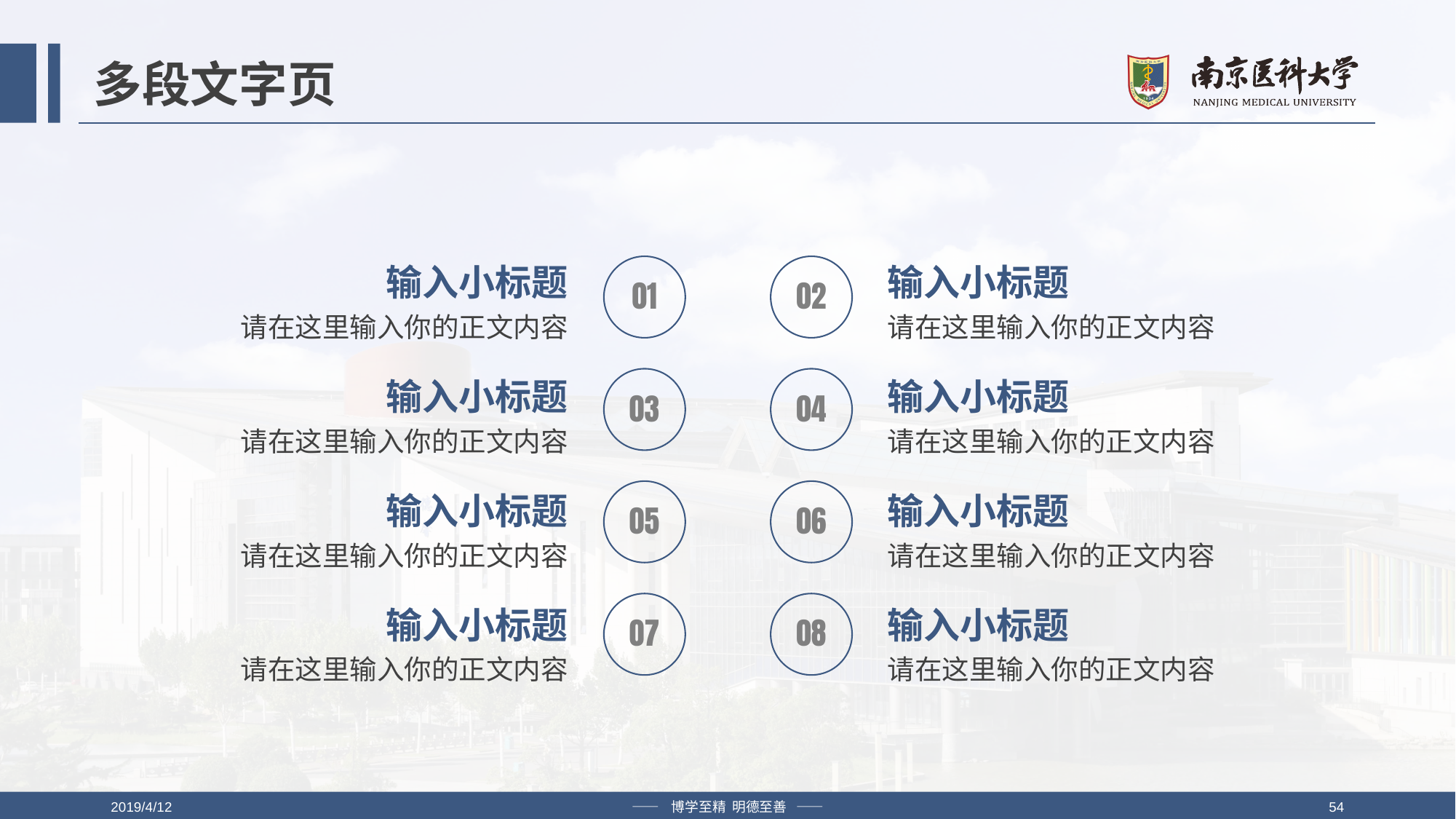

# 多段文字页
输入小标题
输入小标题
01
02
请在这里输入你的正文内容
请在这里输入你的正文内容
输入小标题
输入小标题
03
04
请在这里输入你的正文内容
请在这里输入你的正文内容
输入小标题
输入小标题
05
06
请在这里输入你的正文内容
请在这里输入你的正文内容
输入小标题
输入小标题
07
08
请在这里输入你的正文内容
请在这里输入你的正文内容
2019/4/12
——   博学至精  明德至善   ——
54